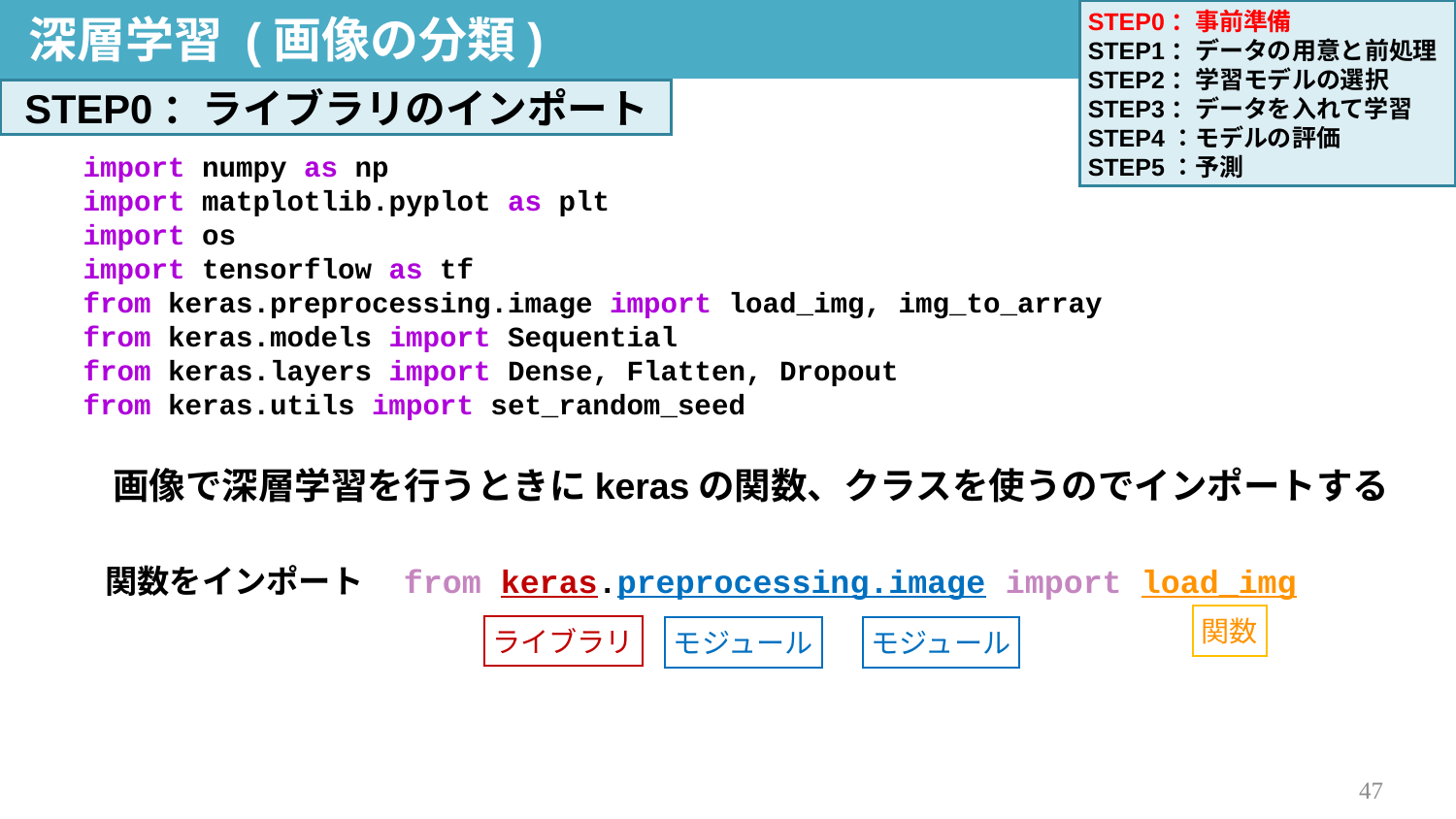

深層学習 (画像の分類)
STEP0：事前準備
STEP1：データの用意と前処理
STEP2：学習モデルの選択
STEP3：データを入れて学習
STEP4：モデルの評価
STEP5：予測
決定木分析
STEP0：ライブラリのインポート
import numpy as np
import matplotlib.pyplot as plt
import os
import tensorflow as tf
from keras.preprocessing.image import load_img, img_to_array
from keras.models import Sequential
from keras.layers import Dense, Flatten, Dropout
from keras.utils import set_random_seed
画像で深層学習を行うときにkerasの関数、クラスを使うのでインポートする
関数をインポート　from keras.preprocessing.image import load_img
関数
ライブラリ
モジュール
モジュール
47